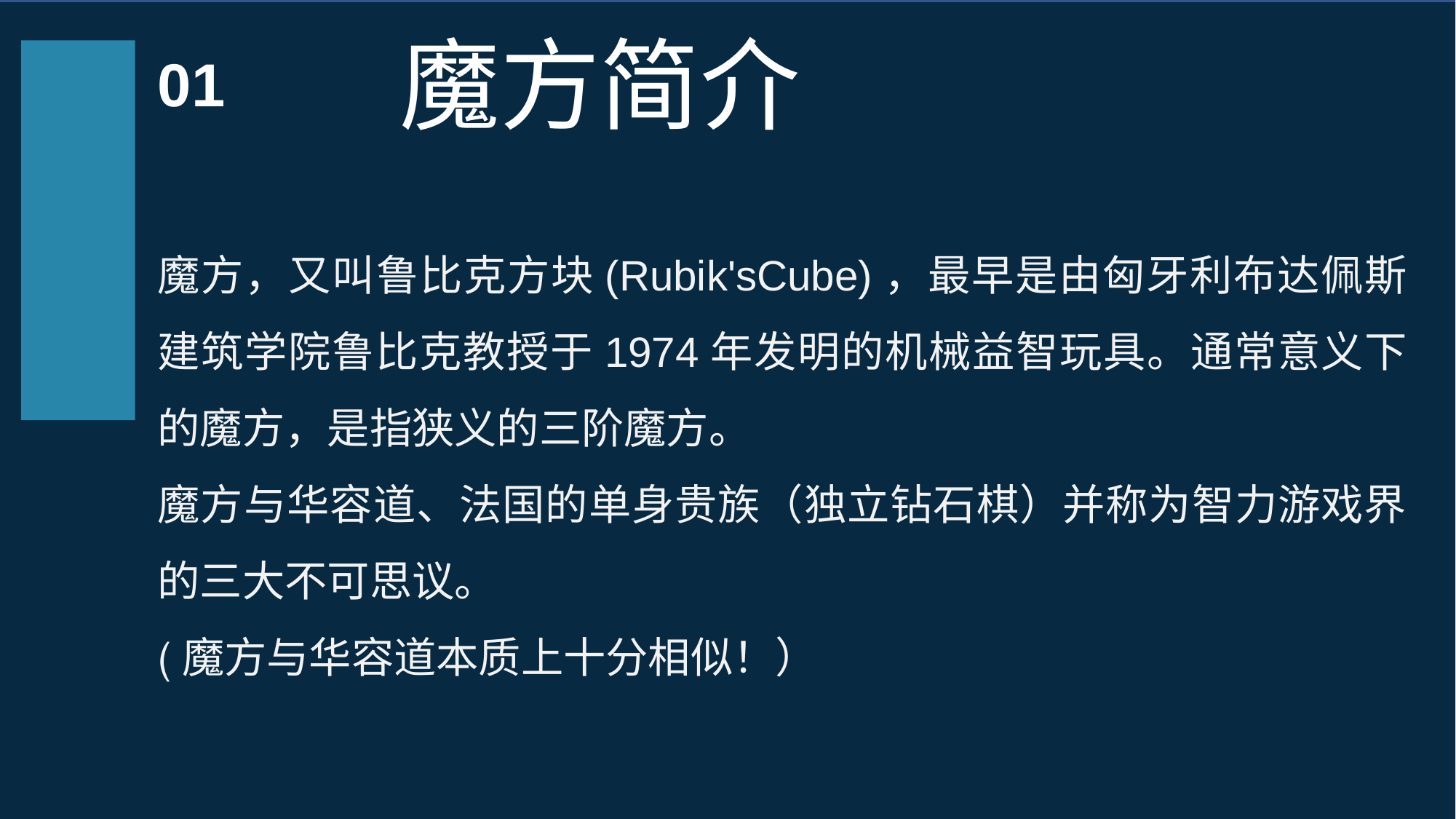

魔方简介

01
魔方，又叫鲁比克方块(Rubik'sCube)，最早是由匈牙利布达佩斯建筑学院鲁比克教授于1974年发明的机械益智玩具。通常意义下的魔方，是指狭义的三阶魔方。
魔方与华容道、法国的单身贵族（独立钻石棋）并称为智力游戏界的三大不可思议。
(魔方与华容道本质上十分相似！）